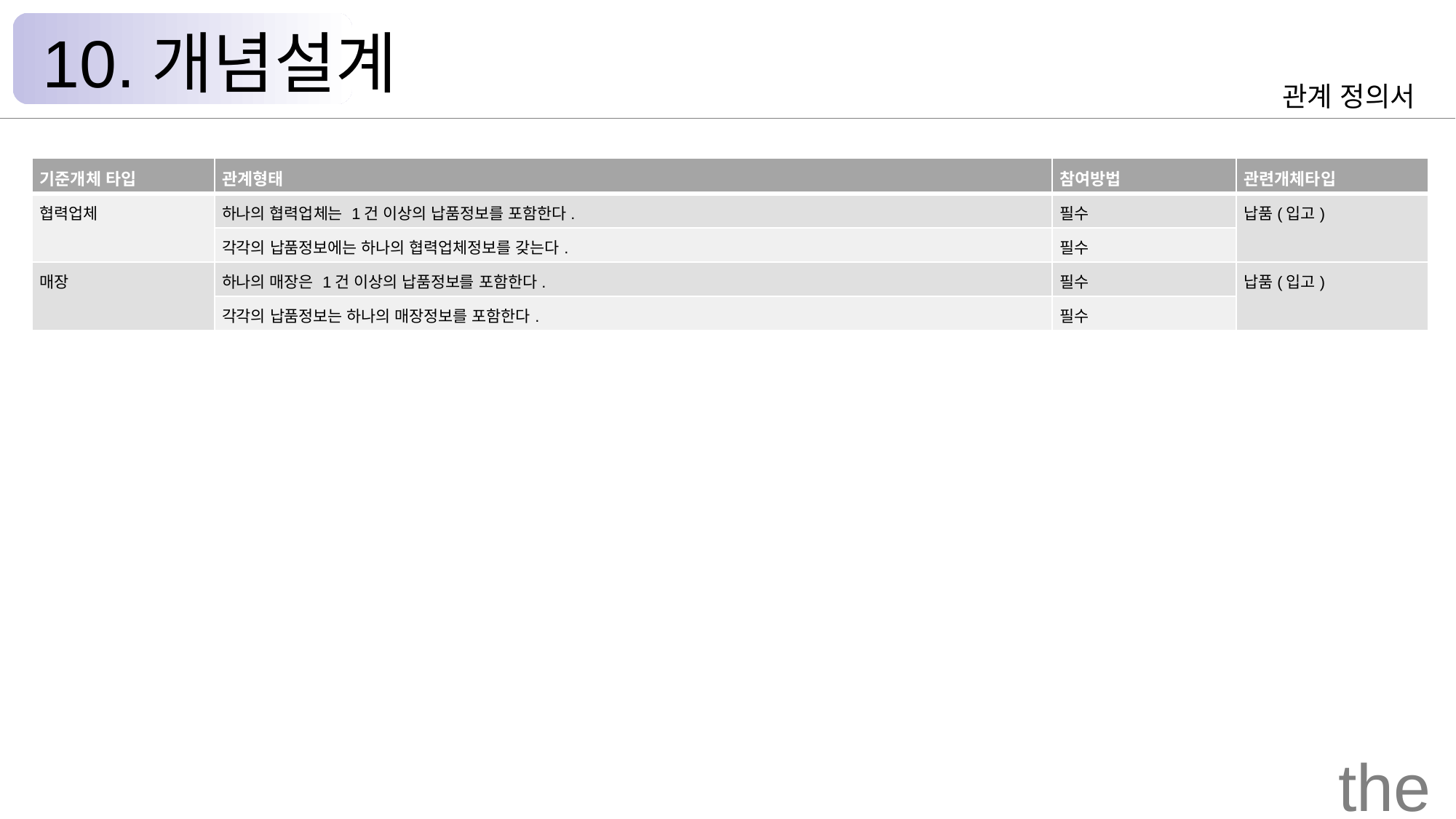

10.개념설계

관계 정의서
| 기준개체 타입 | 관계형태 | 참여방법 | 관련개체타입 |
| --- | --- | --- | --- |
| 협력업체 | 하나의 협력업체는 1건 이상의 납품정보를 포함한다. | 필수 | 납품(입고) |
|  | 각각의 납품정보에는 하나의 협력업체정보를 갖는다. | 필수 |  |
| 매장 | 하나의 매장은 1건 이상의 납품정보를 포함한다. | 필수 | 납품(입고) |
|  | 각각의 납품정보는 하나의 매장정보를 포함한다. | 필수 |  |
the Palace